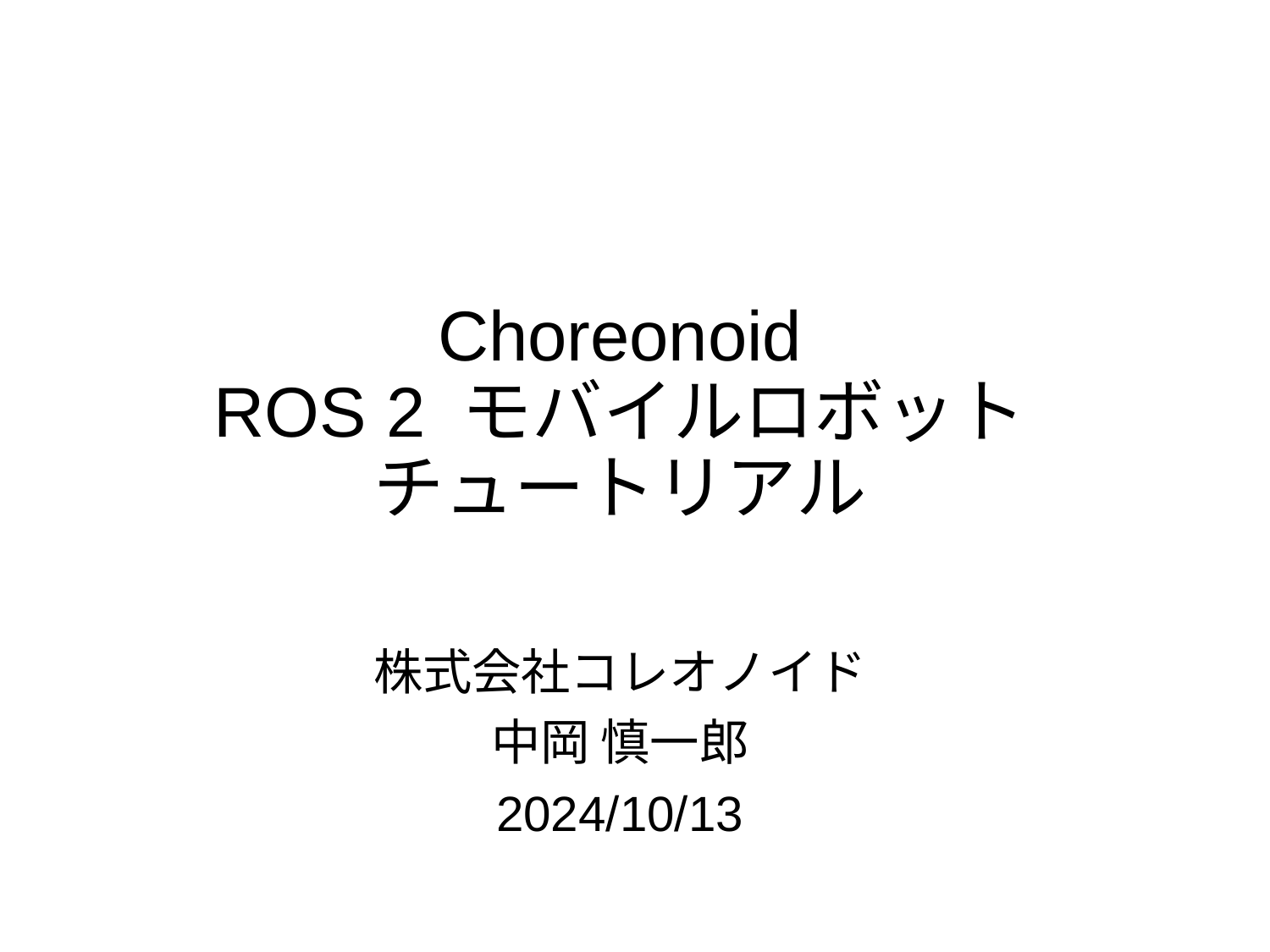

# Choreonoid ROS 2 モバイルロボット チュートリアル
株式会社コレオノイド
中岡 慎一郎
2024/10/13